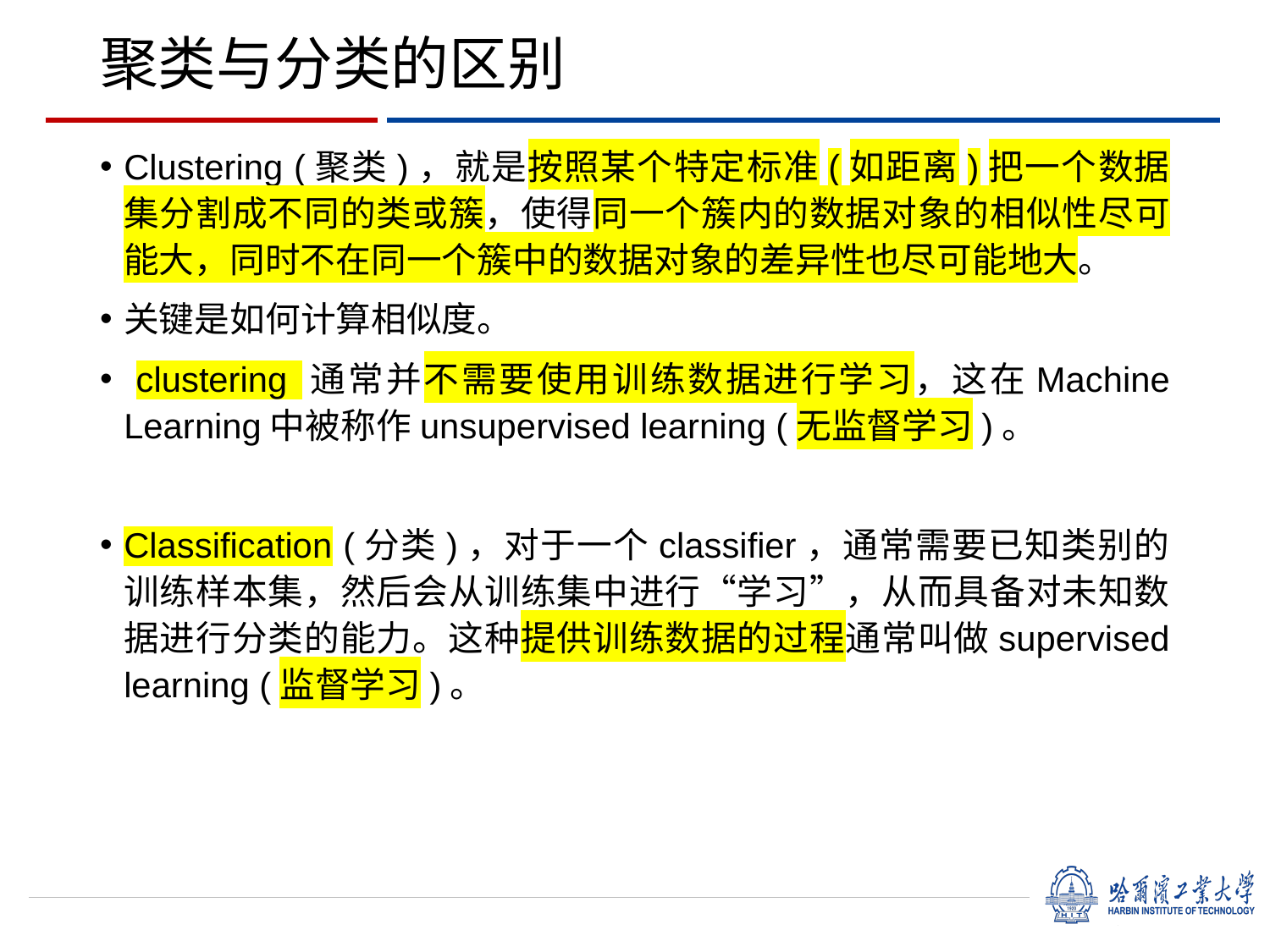

# 聚类与分类的区别
Clustering (聚类)，就是按照某个特定标准(如距离)把一个数据集分割成不同的类或簇，使得同一个簇内的数据对象的相似性尽可能大，同时不在同一个簇中的数据对象的差异性也尽可能地大。
关键是如何计算相似度。
 clustering 通常并不需要使用训练数据进行学习，这在Machine Learning中被称作unsupervised learning (无监督学习)。

Classification (分类)，对于一个classifier，通常需要已知类别的训练样本集，然后会从训练集中进行“学习”，从而具备对未知数据进行分类的能力。这种提供训练数据的过程通常叫做supervised learning (监督学习)。